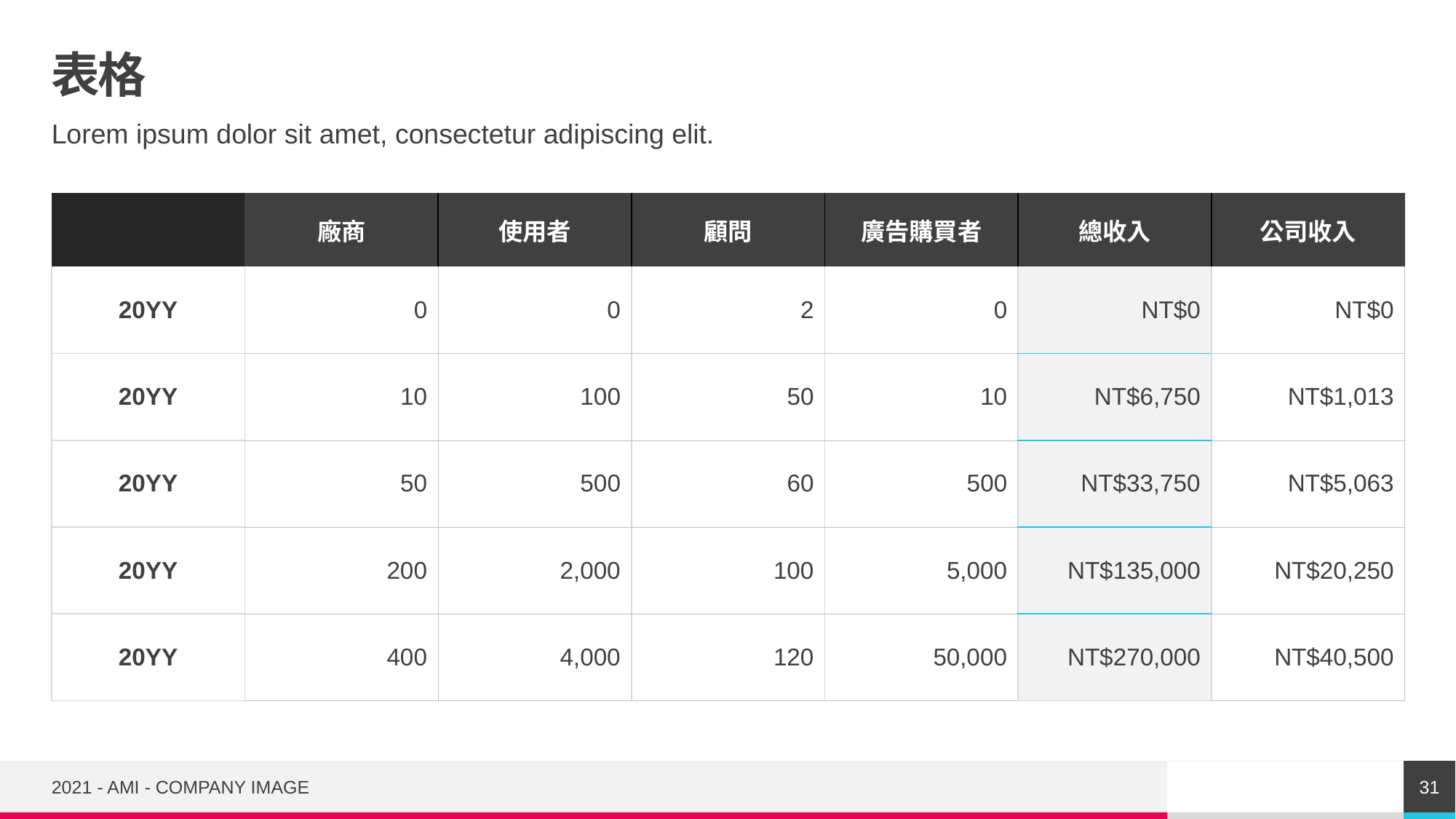

# 表格
Lorem ipsum dolor sit amet, consectetur adipiscing elit.
|  | 廠商 | 使用者 | 顧問 | 廣告購買者 | 總收入 | 公司收入 |
| --- | --- | --- | --- | --- | --- | --- |
| 20YY | 0 | 0 | 2 | 0 | NT$0 | NT$0 |
| 20YY | 10 | 100 | 50 | 10 | NT$6,750 | NT$1,013 |
| 20YY | 50 | 500 | 60 | 500 | NT$33,750 | NT$5,063 |
| 20YY | 200 | 2,000 | 100 | 5,000 | NT$135,000 | NT$20,250 |
| 20YY | 400 | 4,000 | 120 | 50,000 | NT$270,000 | NT$40,500 |
31
2021 - AMI - COMPANY IMAGE